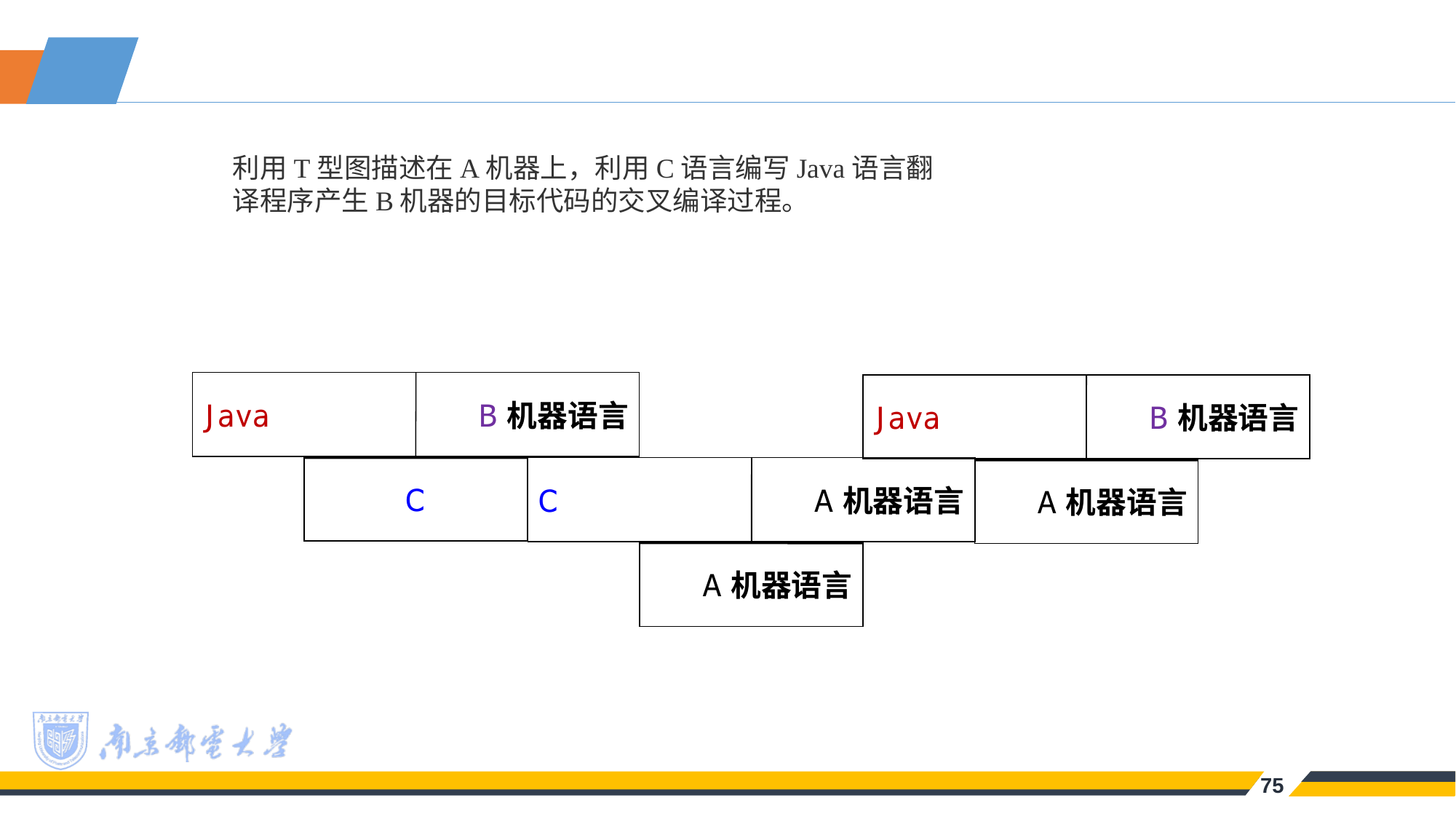

利用T型图描述在A机器上，利用C语言编写Java语言翻译程序产生B机器的目标代码的交叉编译过程。
Java

B机器语言
C

Java

B机器语言
A机器语言

C

A机器语言
A机器语言

75